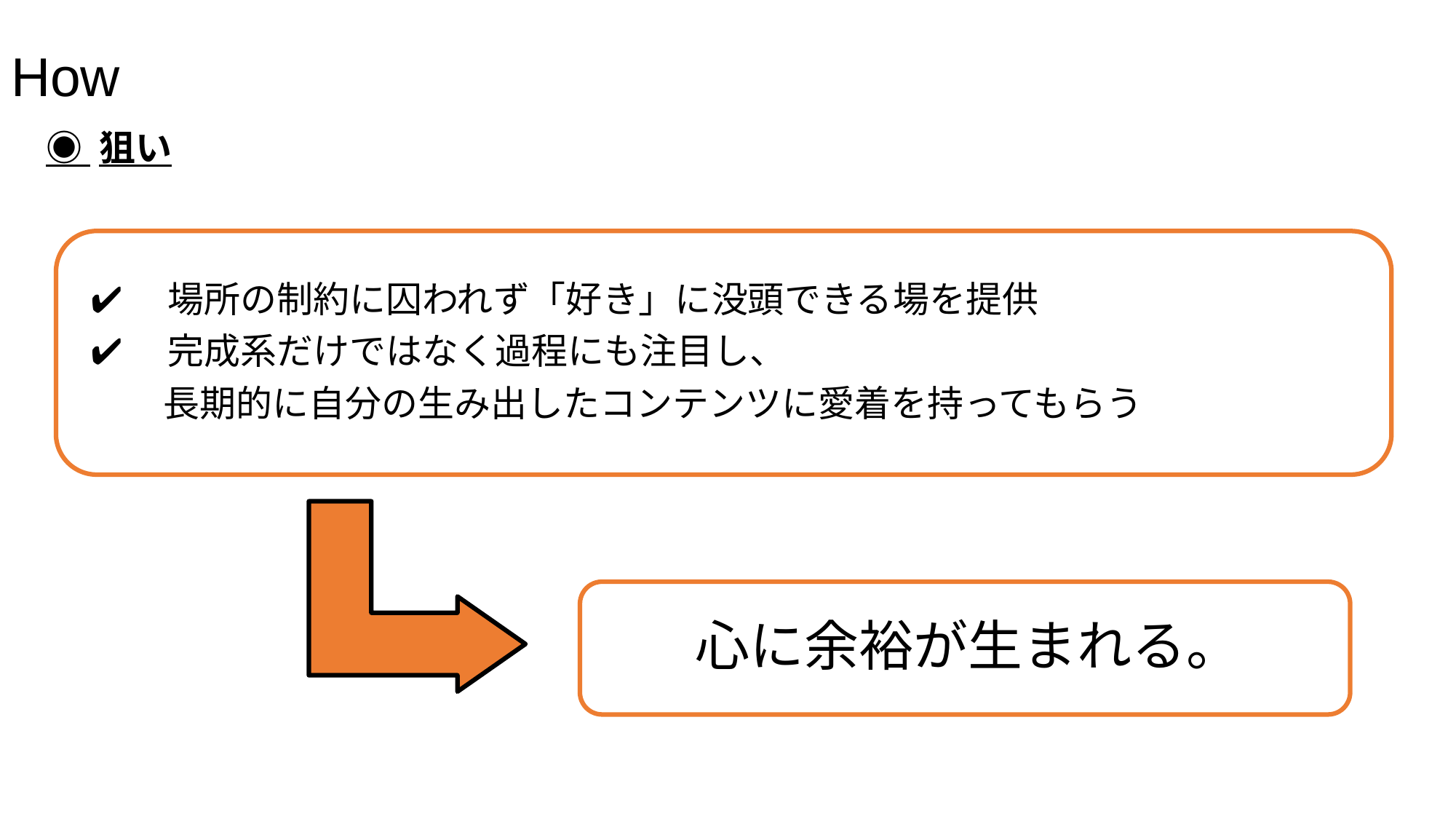

# How
◉ 狙い
✔︎　場所の制約に囚われず「好き」に没頭できる場を提供
✔︎　完成系だけではなく過程にも注目し、
　　長期的に自分の生み出したコンテンツに愛着を持ってもらう
心に余裕が生まれる。